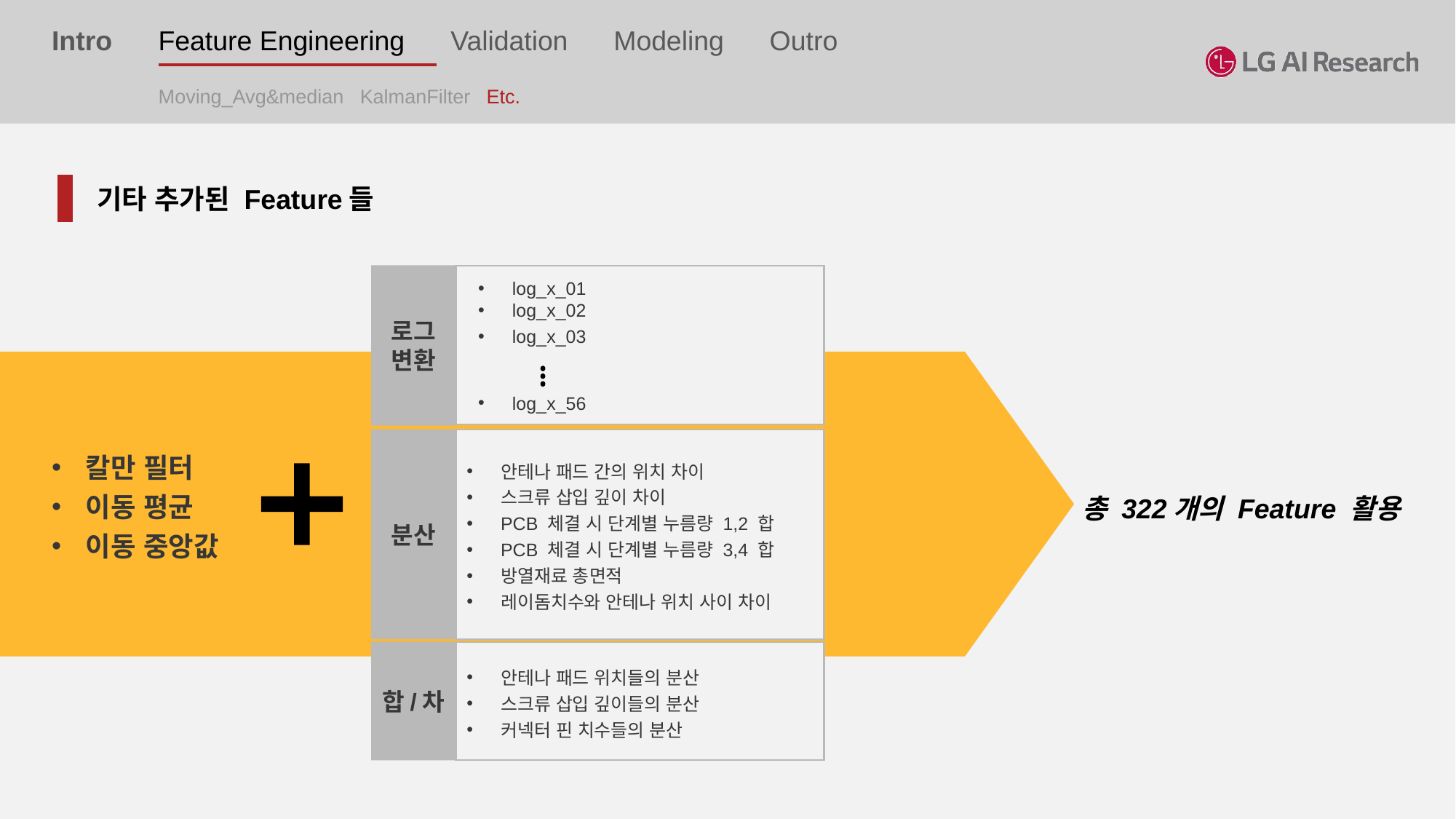

Intro      Feature Engineering      Validation      Modeling      Outro
Moving_Avg&median   KalmanFilter   Etc.

기타 추가된 Feature들
로그변환

log_x_01
log_x_02
log_x_03

log_x_56
분산
안테나 패드 간의 위치 차이
스크류 삽입 깊이 차이
PCB 체결 시 단계별 누름량 1,2 합
PCB 체결 시 단계별 누름량 3,4 합
방열재료 총면적
레이돔치수와 안테나 위치 사이 차이
칼만 필터
이동 평균
이동 중앙값

총 322개의 Feature 활용
합/차
안테나 패드 위치들의 분산
스크류 삽입 깊이들의 분산
커넥터 핀 치수들의 분산